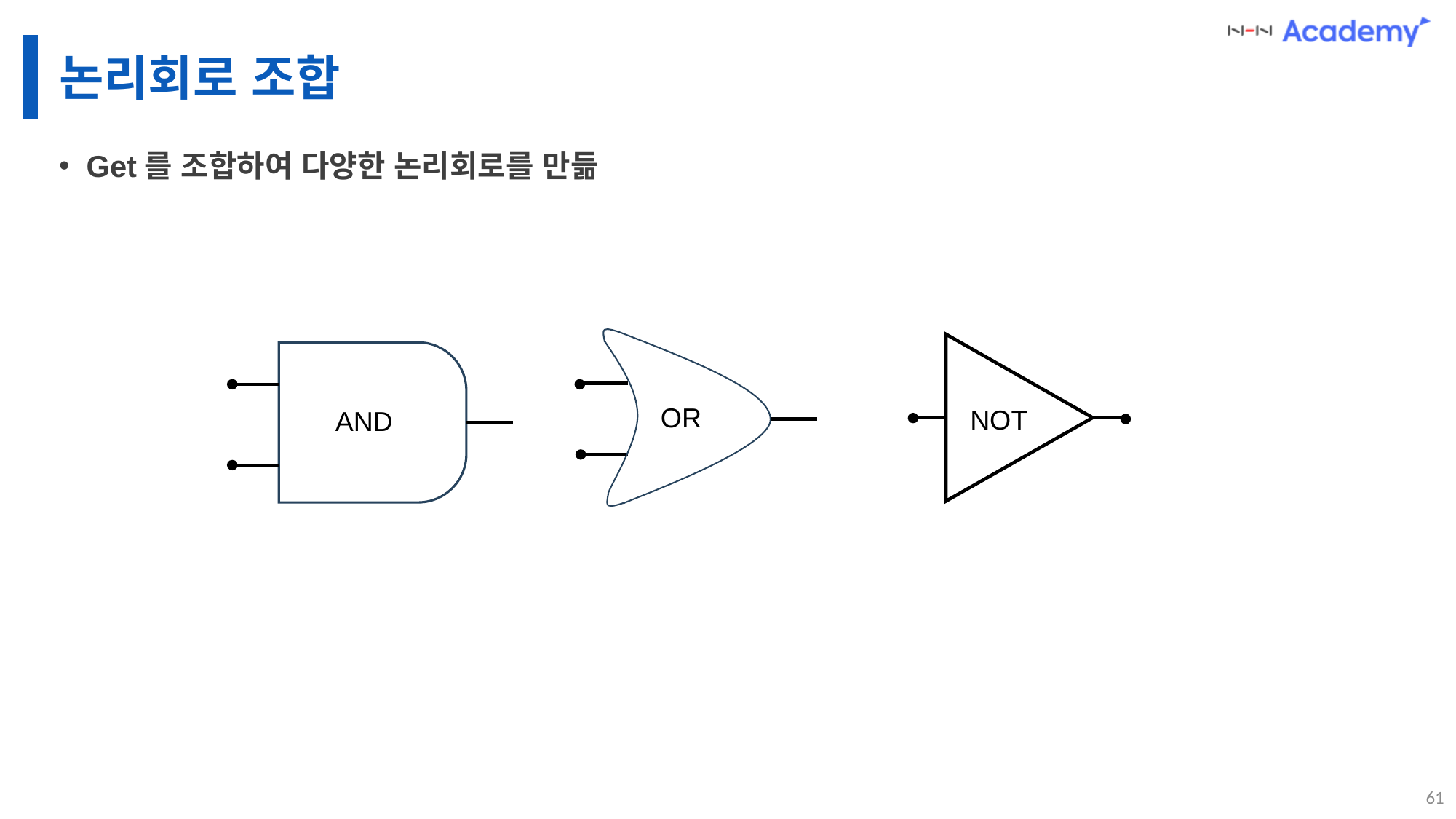

# 논리회로 조합
Get를 조합하여 다양한 논리회로를 만듦

OR
NOT
AND

61